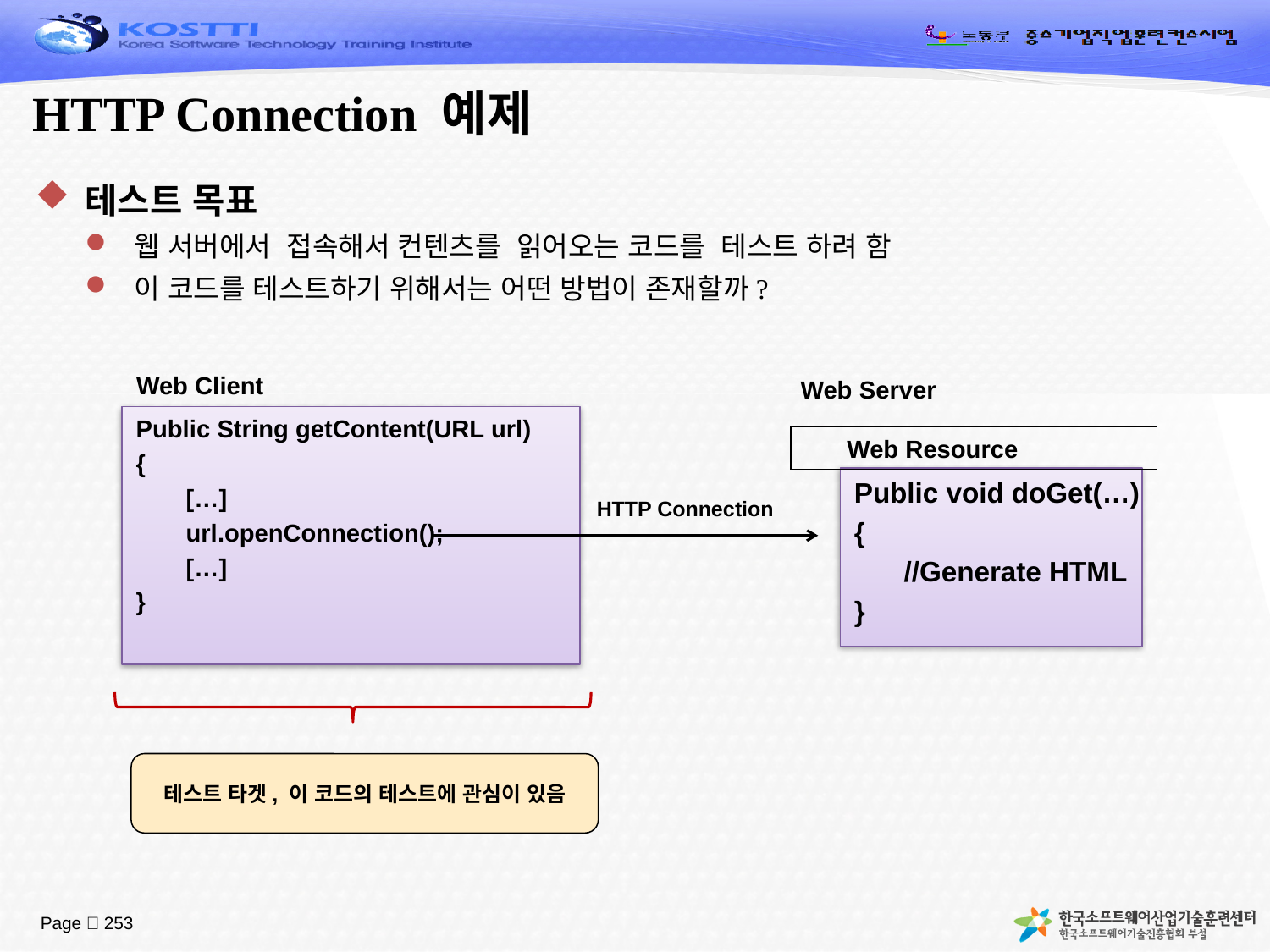

# HTTP Connection 예제
테스트 목표
웹 서버에서  접속해서 컨텐츠를  읽어오는 코드를  테스트 하려 함
이 코드를 테스트하기 위해서는 어떤 방법이 존재할까?

Web Client
Web Server
Public String getContent(URL url)
{
	[…]
	url.openConnection();
  	[…]
}

Web Resource
Public void doGet(…)
{
	//Generate HTML
}

HTTP Connection
테스트 타겟, 이 코드의 테스트에 관심이 있음